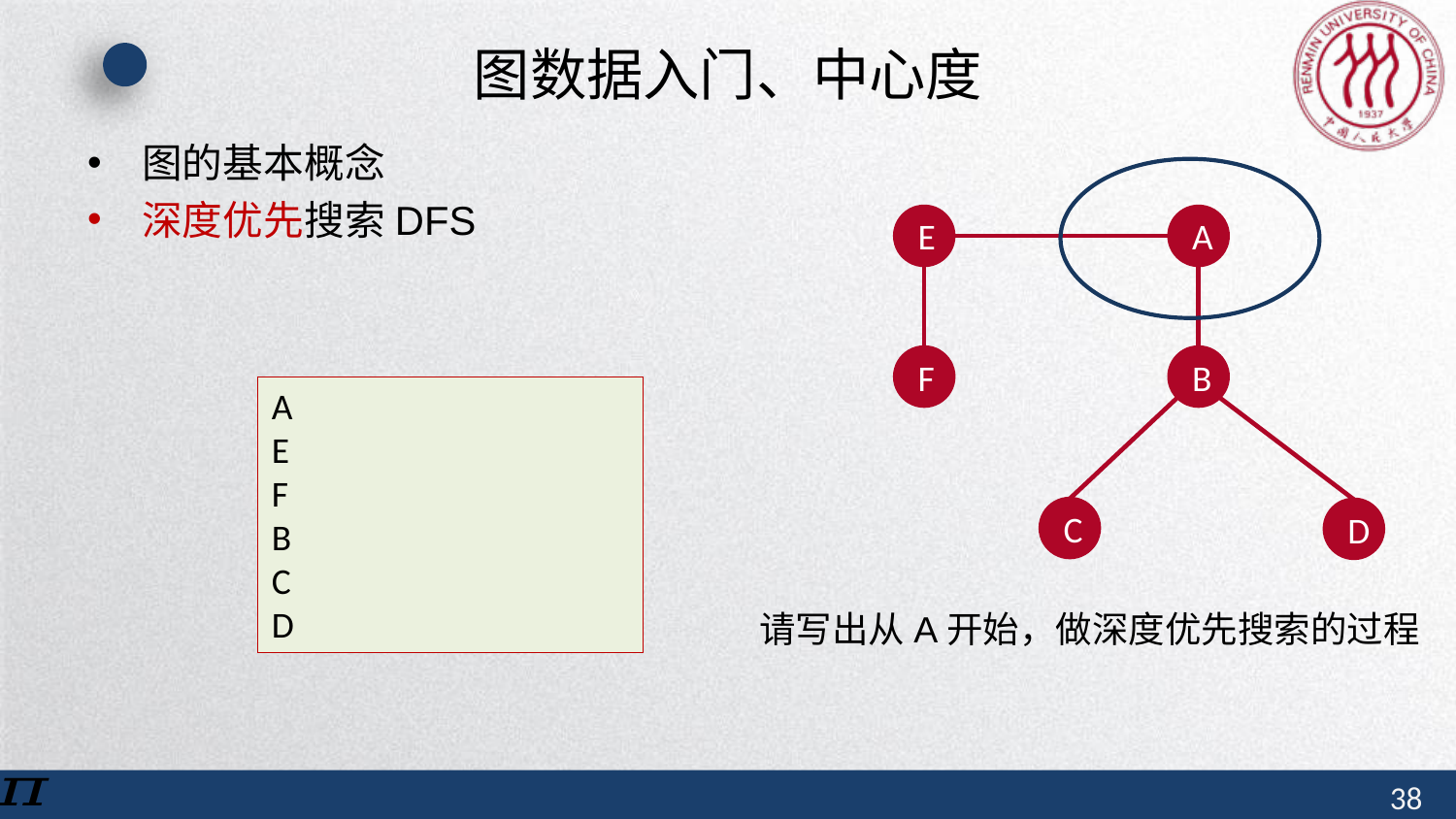

# 图数据入门、中心度
图的基本概念
深度优先搜索DFS

E
A
F
B
A
E
F
B
C
D
C
D
请写出从A开始，做深度优先搜索的过程